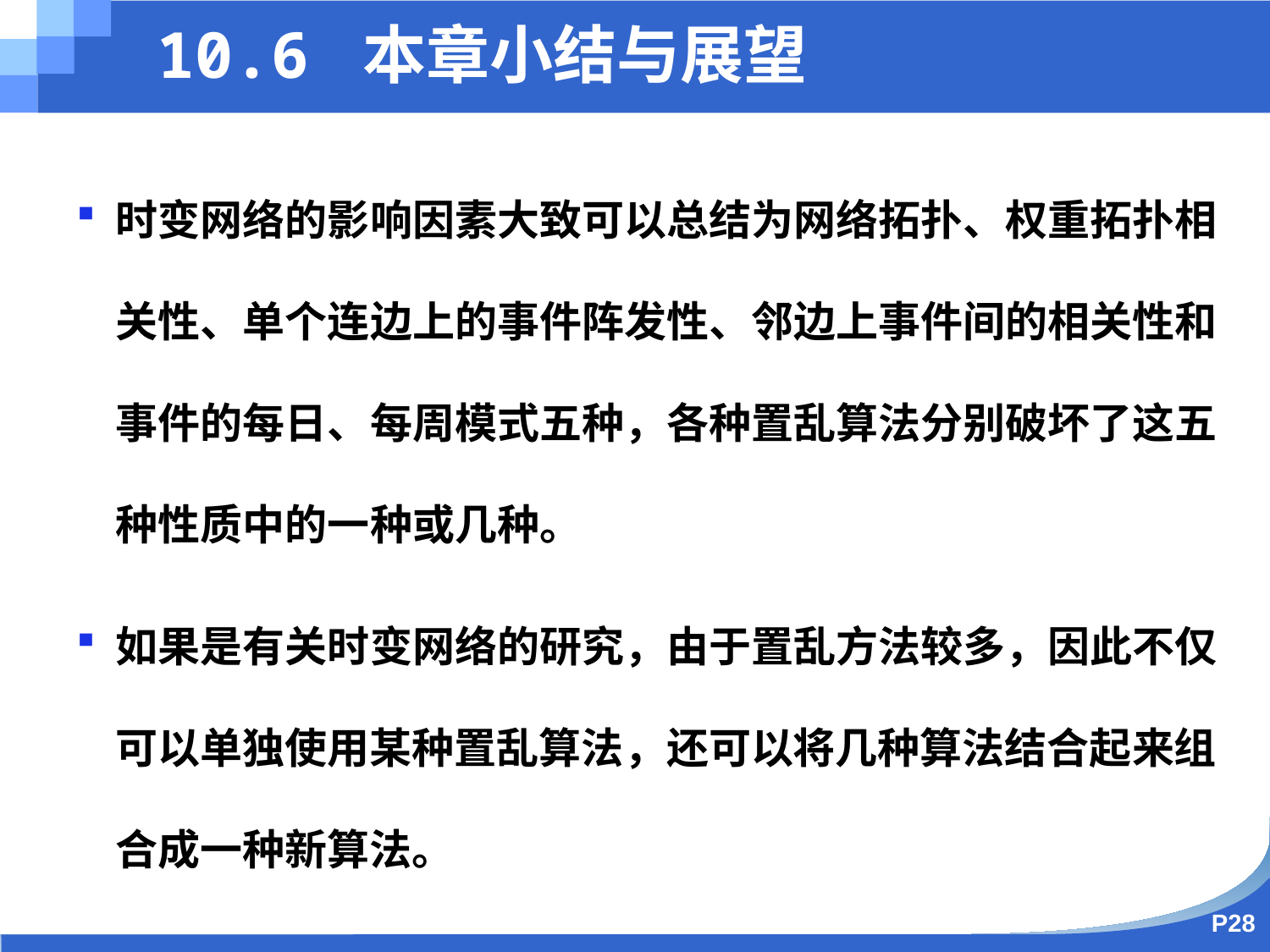

10.6 本章小结与展望
时变网络的影响因素大致可以总结为网络拓扑、权重拓扑相关性、单个连边上的事件阵发性、邻边上事件间的相关性和事件的每日、每周模式五种，各种置乱算法分别破坏了这五种性质中的一种或几种。
如果是有关时变网络的研究，由于置乱方法较多，因此不仅可以单独使用某种置乱算法，还可以将几种算法结合起来组合成一种新算法。
P28